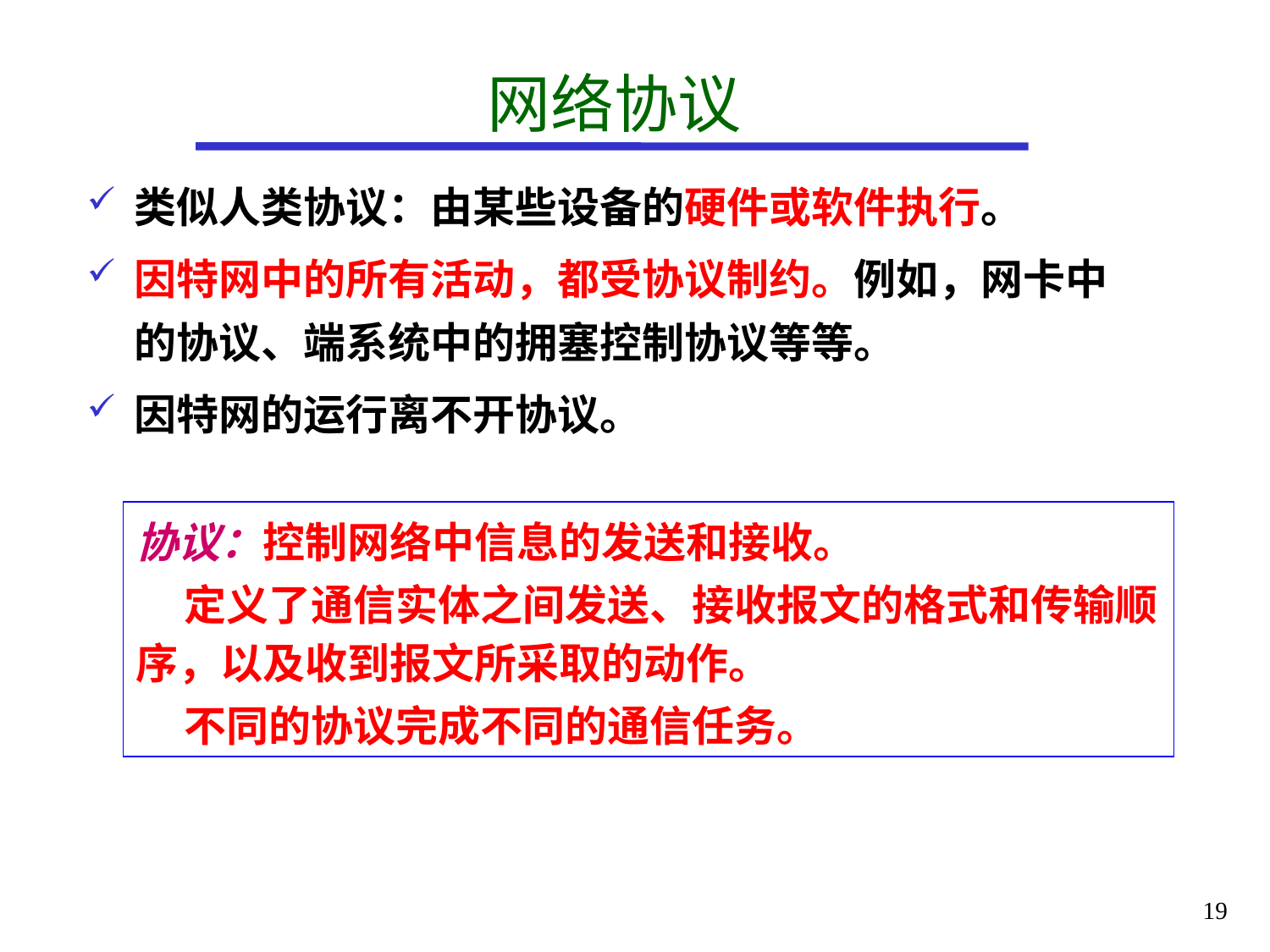

# 网络协议
类似人类协议：由某些设备的硬件或软件执行。
因特网中的所有活动，都受协议制约。例如，网卡中的协议、端系统中的拥塞控制协议等等。
因特网的运行离不开协议。
协议：控制网络中信息的发送和接收。
    定义了通信实体之间发送、接收报文的格式和传输顺序，以及收到报文所采取的动作。
    不同的协议完成不同的通信任务。
19